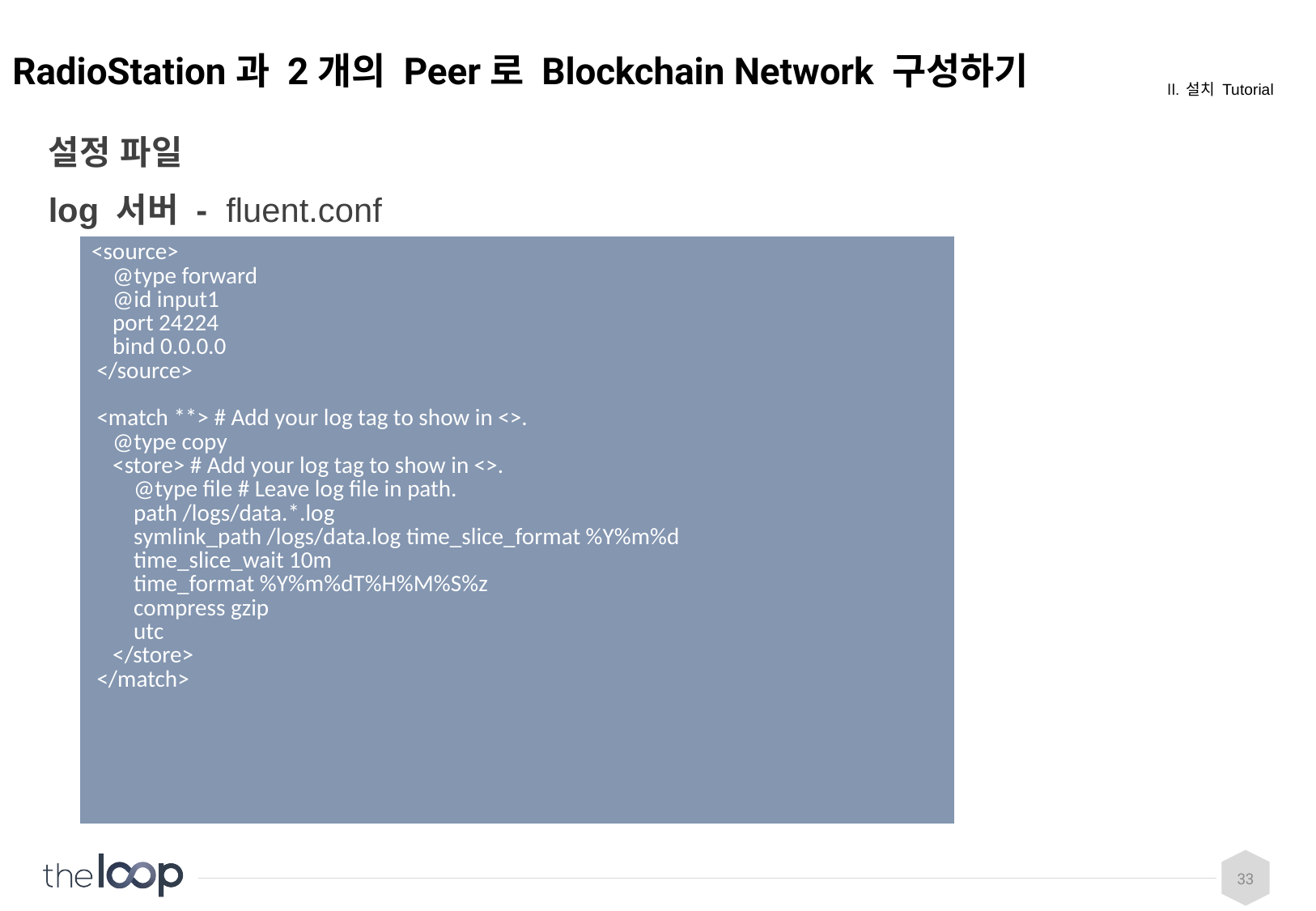

# RadioStation과 2개의 Peer로 Blockchain Network 구성하기
II. 설치 Tutorial

설정 파일
log 서버 -  fluent.conf
| <source> @type forward @id input1 port 24224 bind 0.0.0.0 </source> <match \*\*> # Add your log tag to show in <>. @type copy <store> # Add your log tag to show in <>. @type file # Leave log file in path. path /logs/data.\*.log symlink\_path /logs/data.log time\_slice\_format %Y%m%d time\_slice\_wait 10m time\_format %Y%m%dT%H%M%S%z compress gzip utc </store> </match> |
| --- |
33